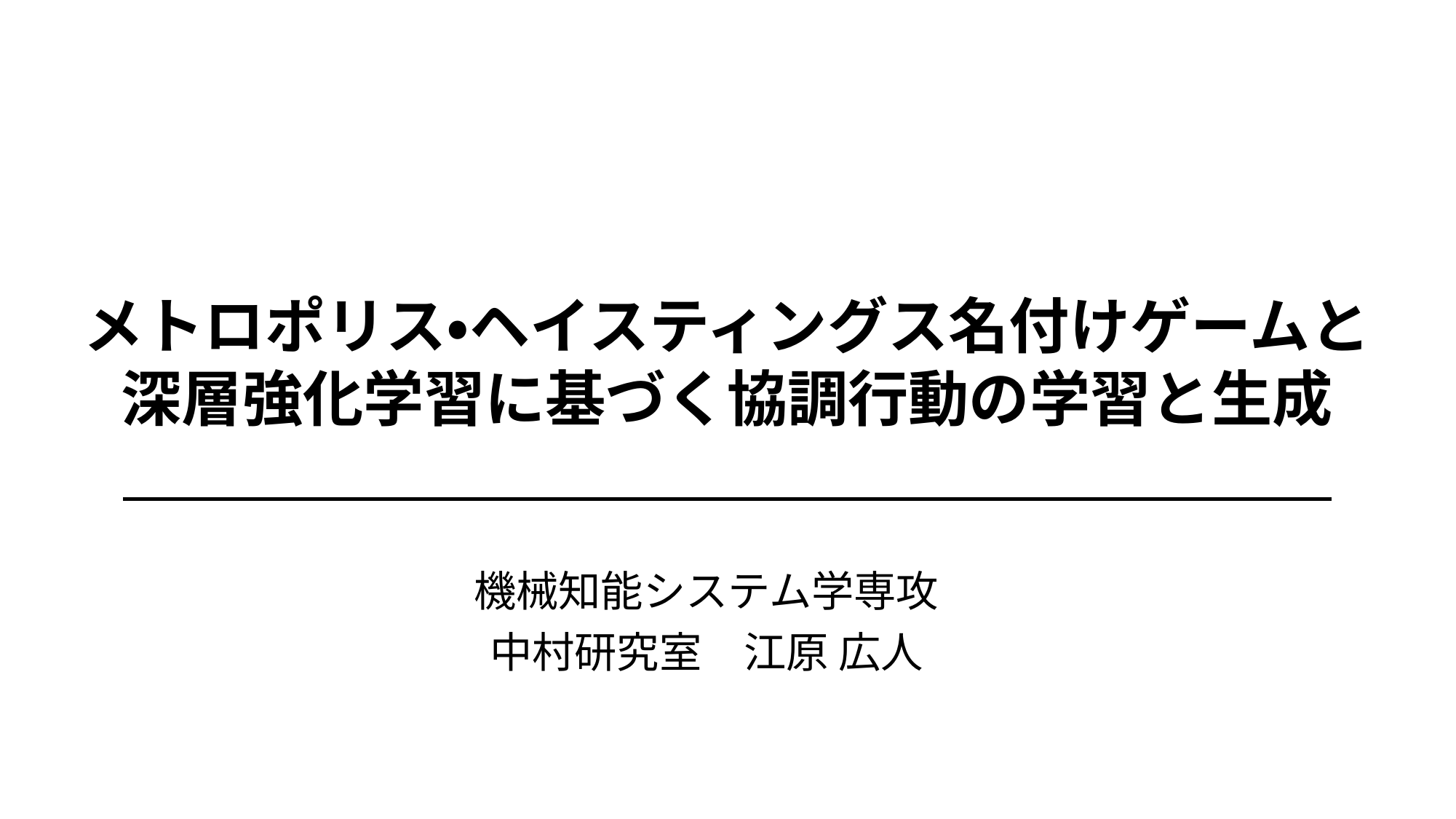

# メトロポリス・ヘイスティングス名付けゲームと 深層強化学習に基づく協調行動の学習と生成
機械知能システム学専攻
中村研究室　江原 広人